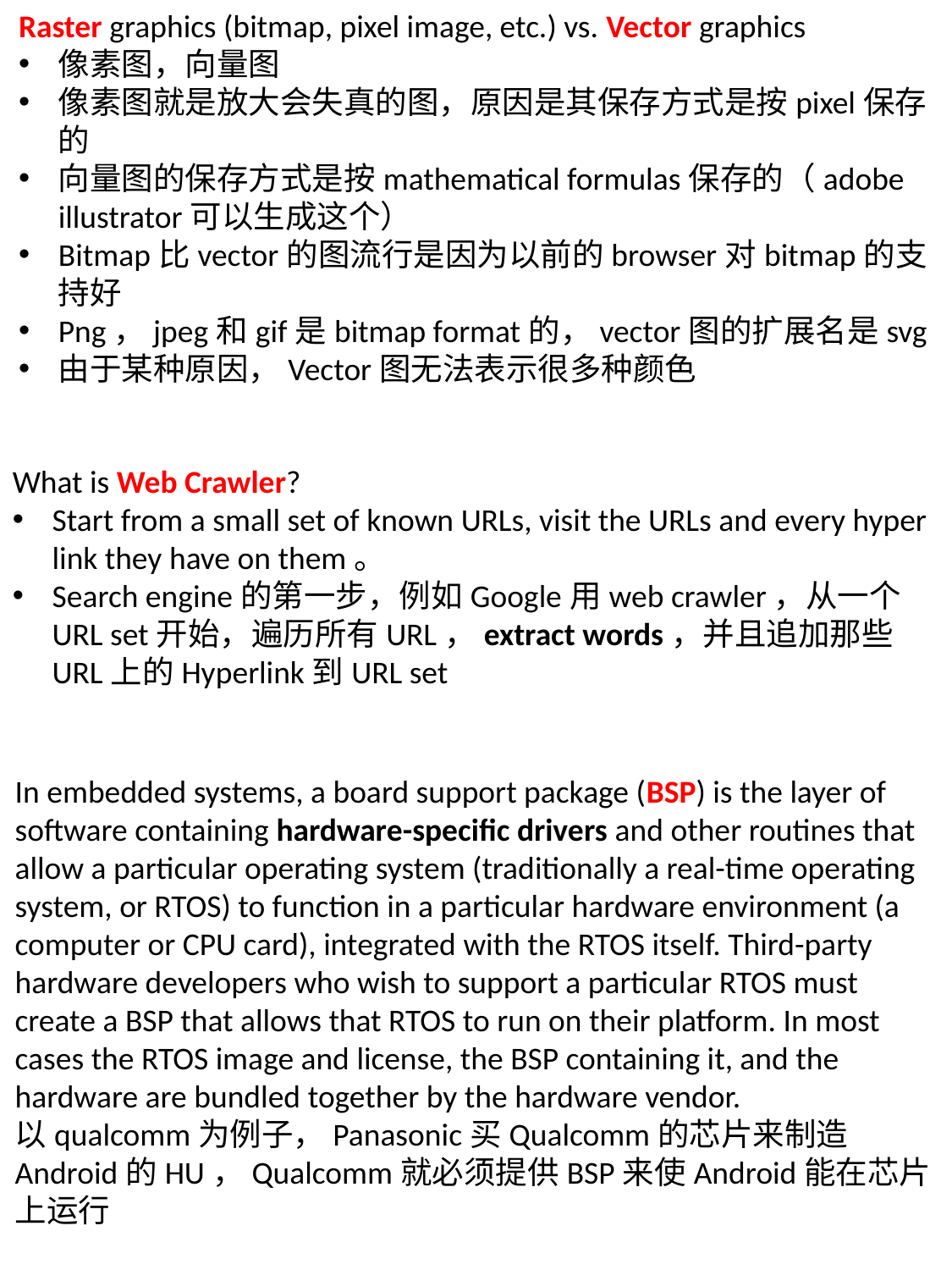

Raster graphics (bitmap, pixel image, etc.) vs. Vector graphics
像素图，向量图
像素图就是放大会失真的图，原因是其保存方式是按pixel保存的
向量图的保存方式是按mathematical formulas保存的（adobe illustrator可以生成这个）
Bitmap比vector的图流行是因为以前的browser对bitmap的支持好
Png，jpeg和gif是bitmap format的，vector图的扩展名是svg
由于某种原因，Vector图无法表示很多种颜色
What is Web Crawler?
Start from a small set of known URLs, visit the URLs and every hyper link they have on them。
Search engine的第一步，例如Google用web crawler，从一个URL set开始，遍历所有URL，extract words，并且追加那些URL上的Hyperlink到URL set
In embedded systems, a board support package (BSP) is the layer of software containing hardware-specific drivers and other routines that allow a particular operating system (traditionally a real-time operating system, or RTOS) to function in a particular hardware environment (a computer or CPU card), integrated with the RTOS itself. Third-party hardware developers who wish to support a particular RTOS must create a BSP that allows that RTOS to run on their platform. In most cases the RTOS image and license, the BSP containing it, and the hardware are bundled together by the hardware vendor.
以qualcomm为例子，Panasonic买Qualcomm的芯片来制造Android的HU，Qualcomm就必须提供BSP来使Android能在芯片上运行